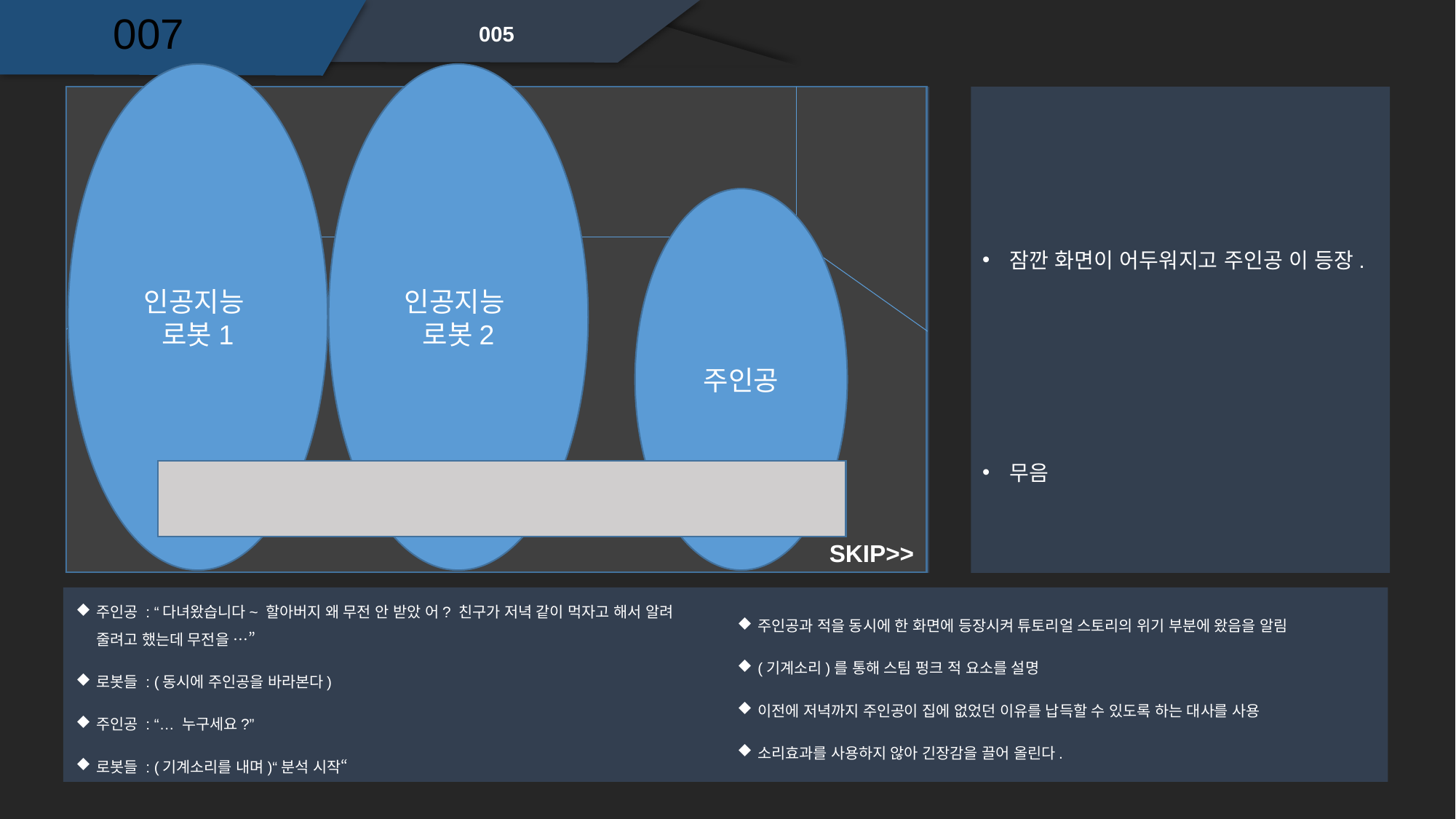

007
005
인공지능
로봇1
인공지능
로봇2

잠깐 화면이 어두워지고 주인공 이 등장.
주인공
무음

SKIP>>
주인공 : “다녀왔습니다~ 할아버지 왜 무전 안 받았 어? 친구가 저녁 같이 먹자고 해서 알려 줄려고 했는데 무전을 …”
로봇들 : (동시에 주인공을 바라본다)
주인공 : “… 누구세요?”
로봇들 : (기계소리를 내며)“분석 시작“
주인공과 적을 동시에 한 화면에 등장시켜 튜토리얼 스토리의 위기 부분에 왔음을 알림
(기계소리)를 통해 스팀 펑크 적 요소를 설명
이전에 저녁까지 주인공이 집에 없었던 이유를 납득할 수 있도록 하는 대사를 사용
소리효과를 사용하지 않아 긴장감을 끌어 올린다.